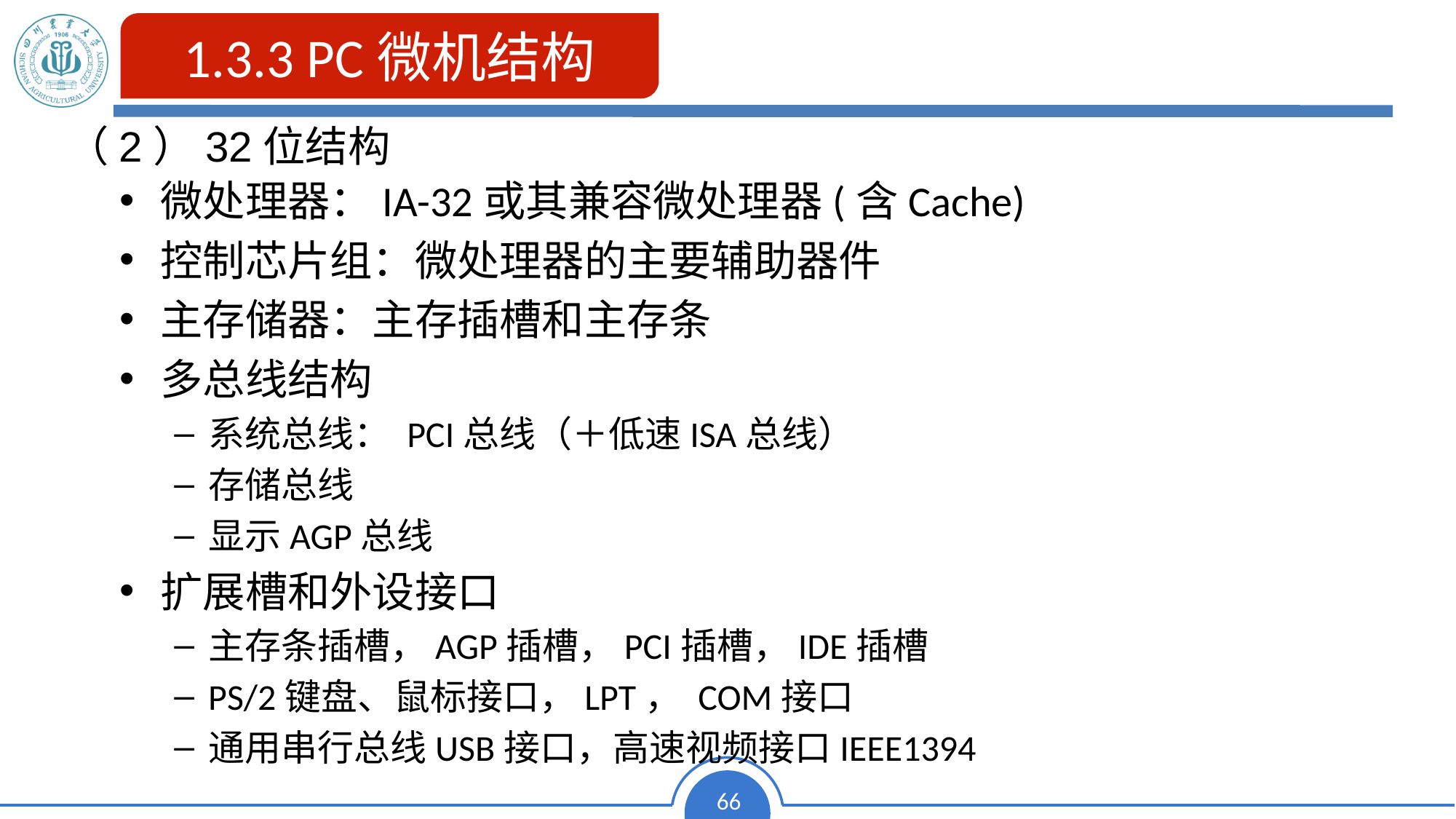

1.3.3 PC微机结构
（2）32位结构
微处理器：IA-32或其兼容微处理器(含Cache)
控制芯片组：微处理器的主要辅助器件
主存储器：主存插槽和主存条
多总线结构
系统总线： PCI总线（＋低速ISA总线）
存储总线
显示AGP总线
扩展槽和外设接口
主存条插槽，AGP插槽，PCI插槽，IDE插槽
PS/2键盘、鼠标接口，LPT， COM接口
通用串行总线USB接口，高速视频接口IEEE1394